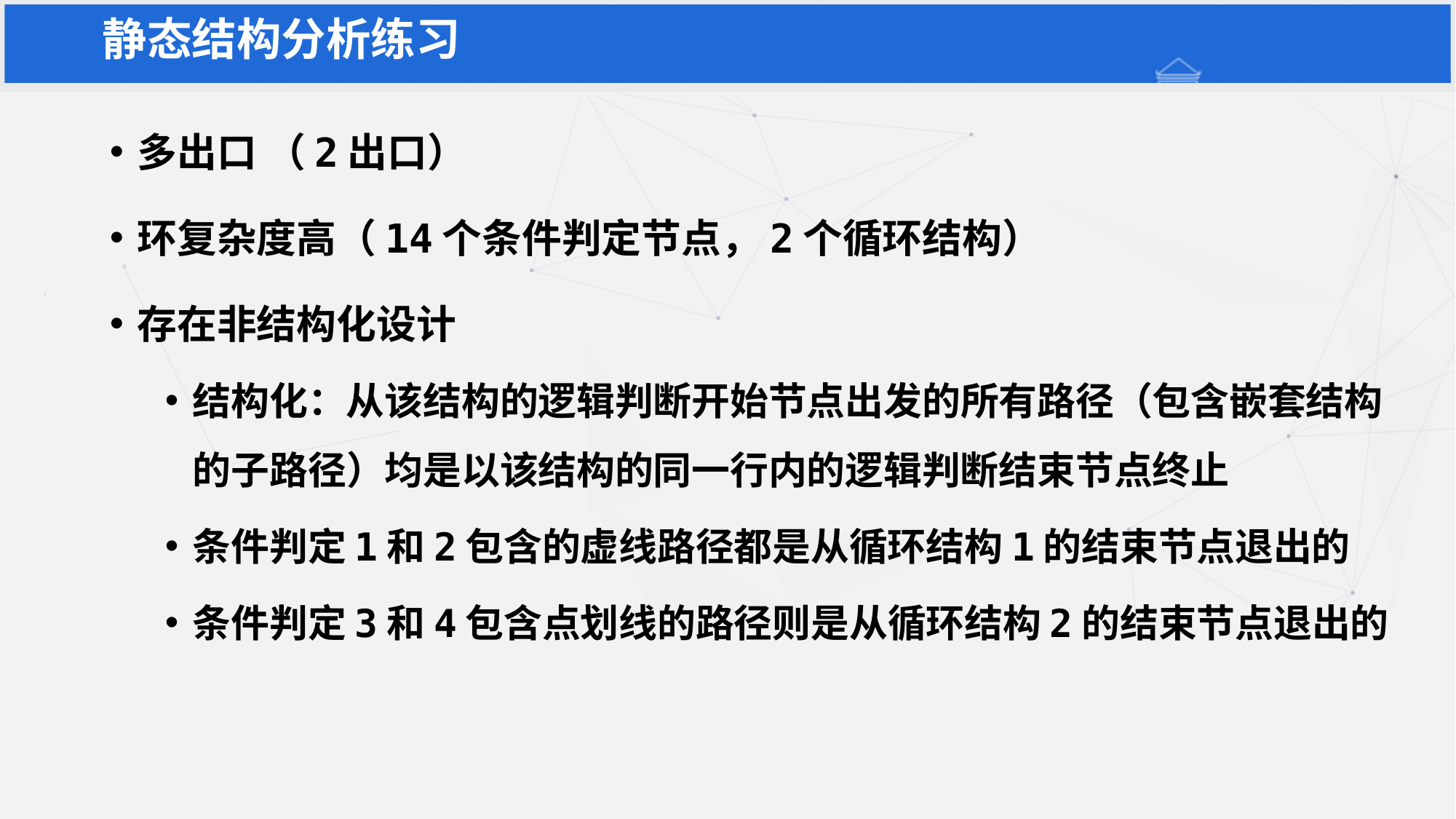

静态结构分析练习
多出口 （2出口）
环复杂度高（14个条件判定节点，2个循环结构）
存在非结构化设计
结构化：从该结构的逻辑判断开始节点出发的所有路径（包含嵌套结构的子路径）均是以该结构的同一行内的逻辑判断结束节点终止
条件判定1和2包含的虚线路径都是从循环结构1的结束节点退出的
条件判定3和4包含点划线的路径则是从循环结构2的结束节点退出的